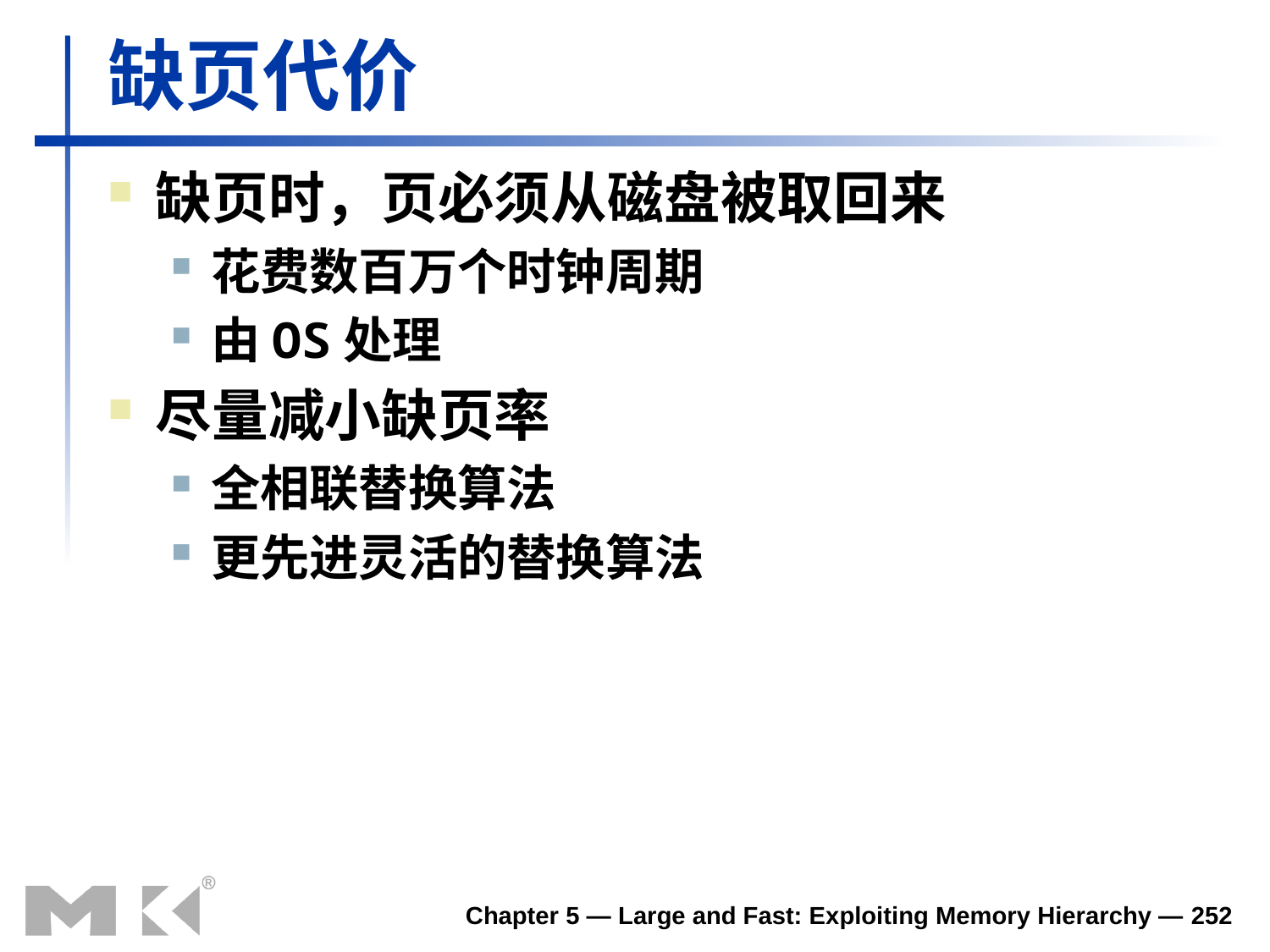

# 缺页代价
缺页时，页必须从磁盘被取回来
花费数百万个时钟周期
由OS处理
尽量减小缺页率
全相联替换算法
更先进灵活的替换算法
Chapter 5 — Large and Fast: Exploiting Memory Hierarchy — 252